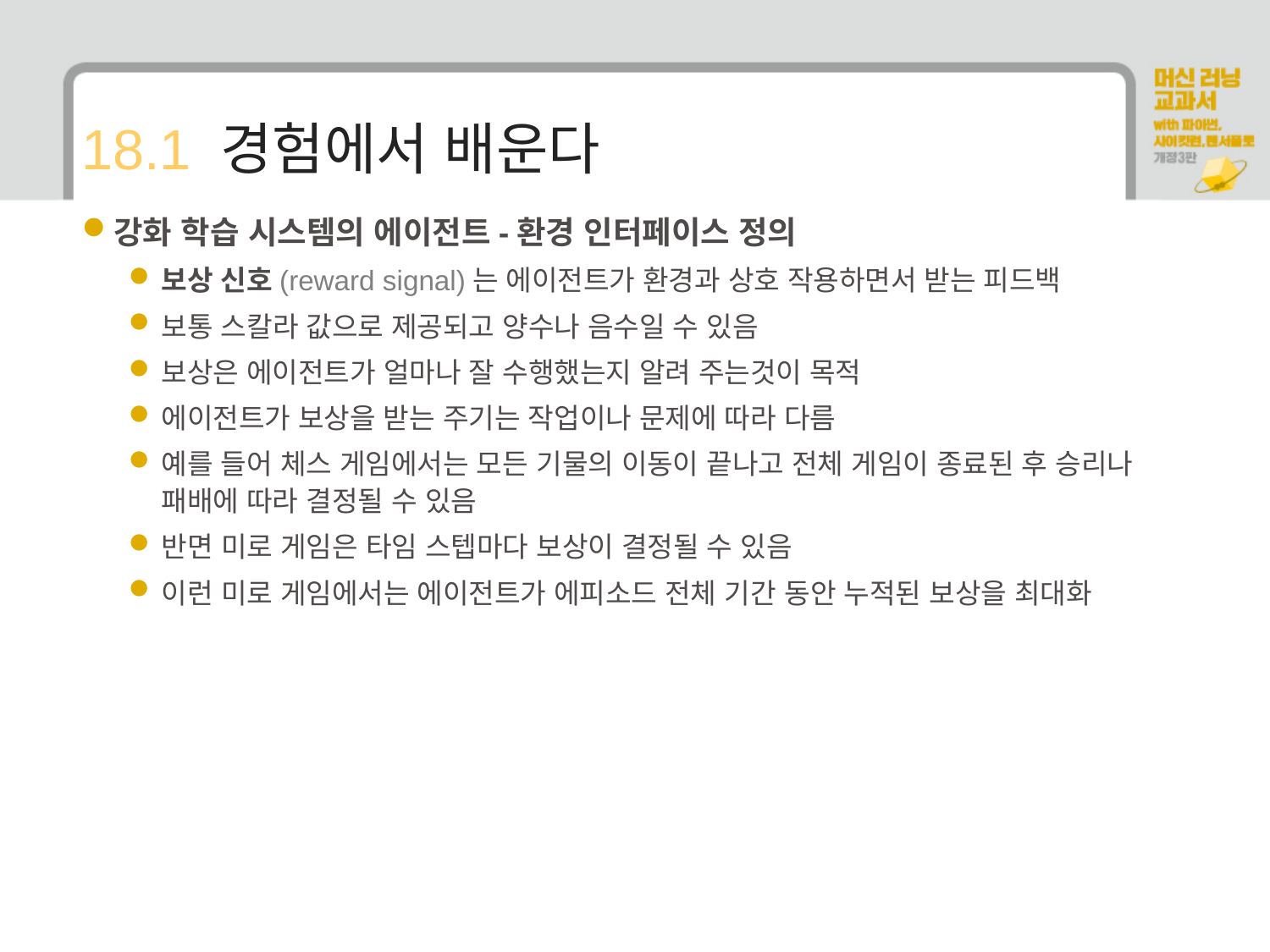

# 18.1 경험에서 배운다
강화 학습 시스템의 에이전트-환경 인터페이스 정의
보상 신호(reward signal)는 에이전트가 환경과 상호 작용하면서 받는 피드백
보통 스칼라 값으로 제공되고 양수나 음수일 수 있음
보상은 에이전트가 얼마나 잘 수행했는지 알려 주는것이 목적
에이전트가 보상을 받는 주기는 작업이나 문제에 따라 다름
예를 들어 체스 게임에서는 모든 기물의 이동이 끝나고 전체 게임이 종료된 후 승리나 패배에 따라 결정될 수 있음
반면 미로 게임은 타임 스텝마다 보상이 결정될 수 있음
이런 미로 게임에서는 에이전트가 에피소드 전체 기간 동안 누적된 보상을 최대화